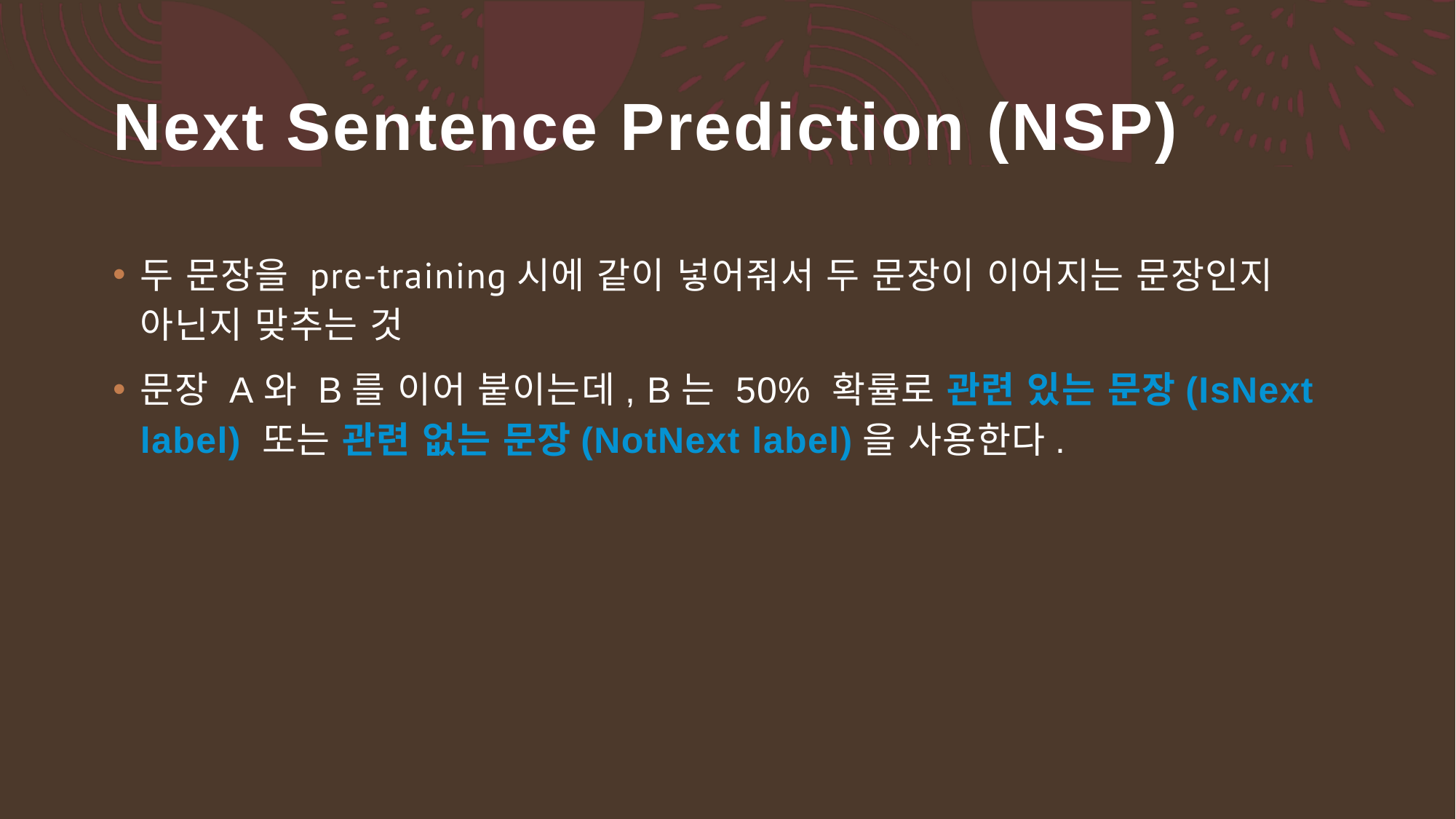

# Next Sentence Prediction (NSP)
두 문장을 pre-training시에 같이 넣어줘서 두 문장이 이어지는 문장인지 아닌지 맞추는 것
문장 A와 B를 이어 붙이는데, B는 50% 확률로 관련 있는 문장(IsNext label) 또는 관련 없는 문장(NotNext label)을 사용한다.